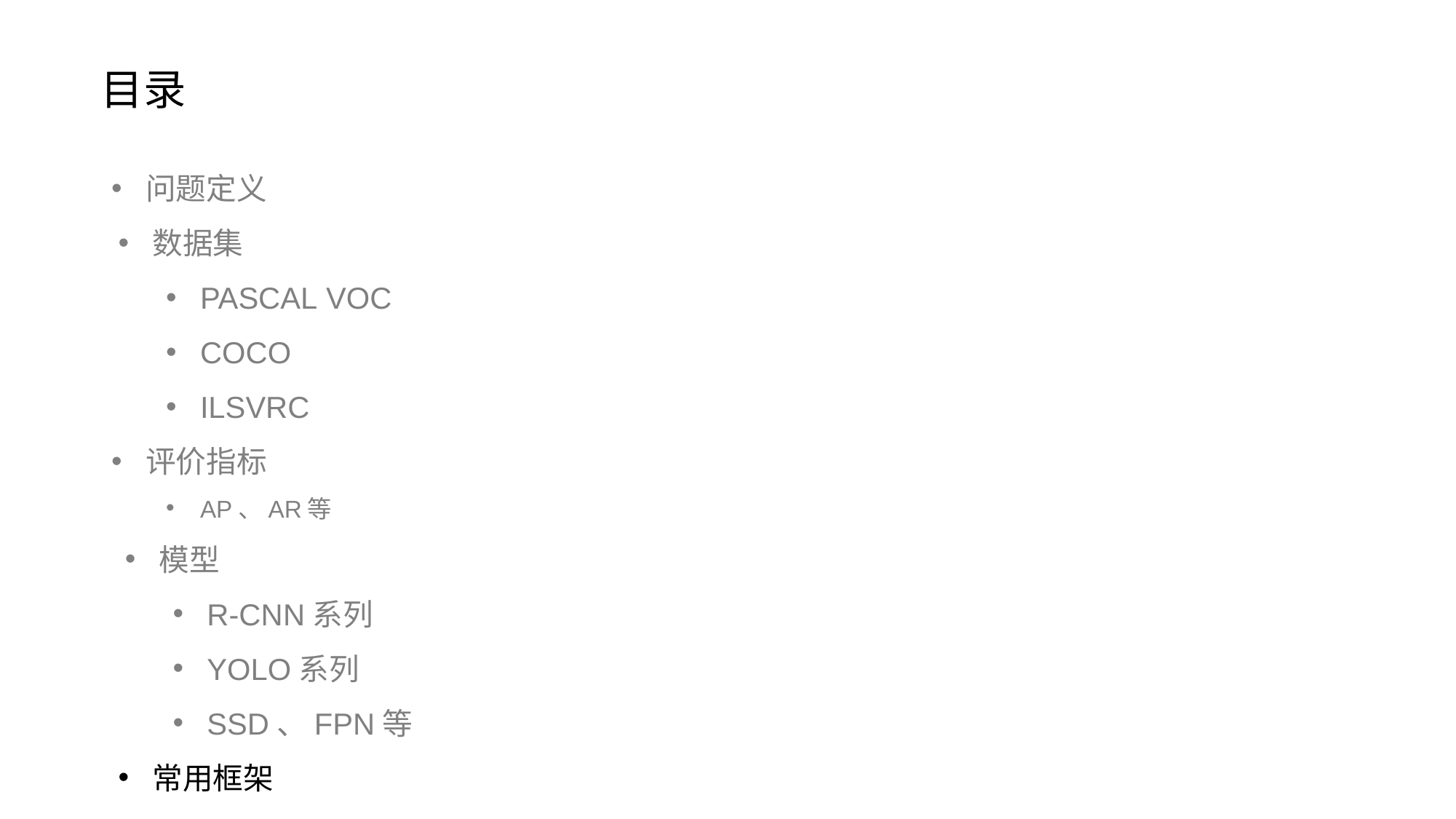

目录
问题定义
数据集
PASCAL VOC
COCO
ILSVRC
评价指标
AP、AR等
模型
R-CNN系列
YOLO系列
SSD、FPN等
常用框架